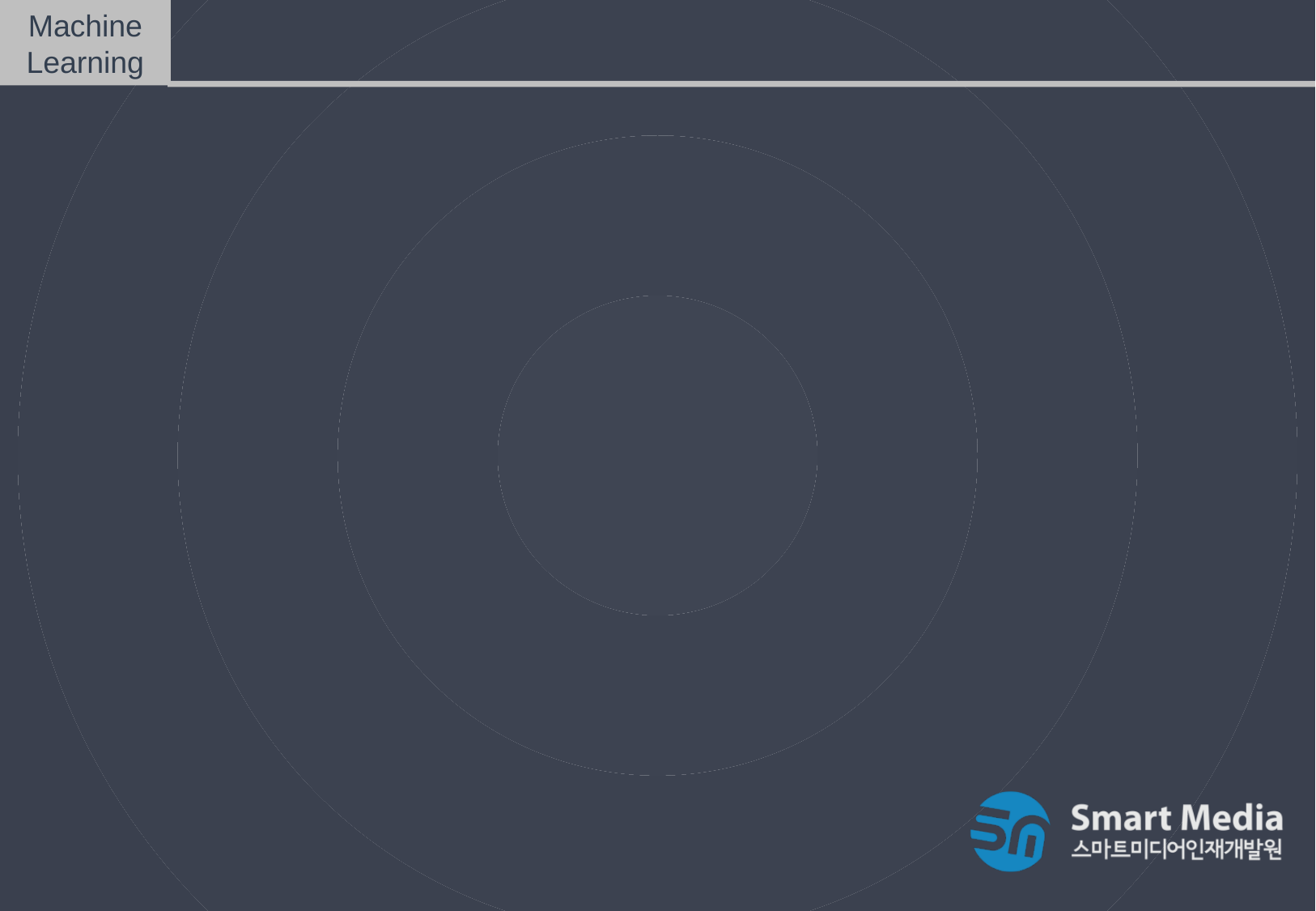

Machine Learning
머신러닝(Machine Learning) 종류

지도학습 (Supervised Learning)
비지도학습 (Unsupervised Learning)
강화학습 (Reinforcement Learning)